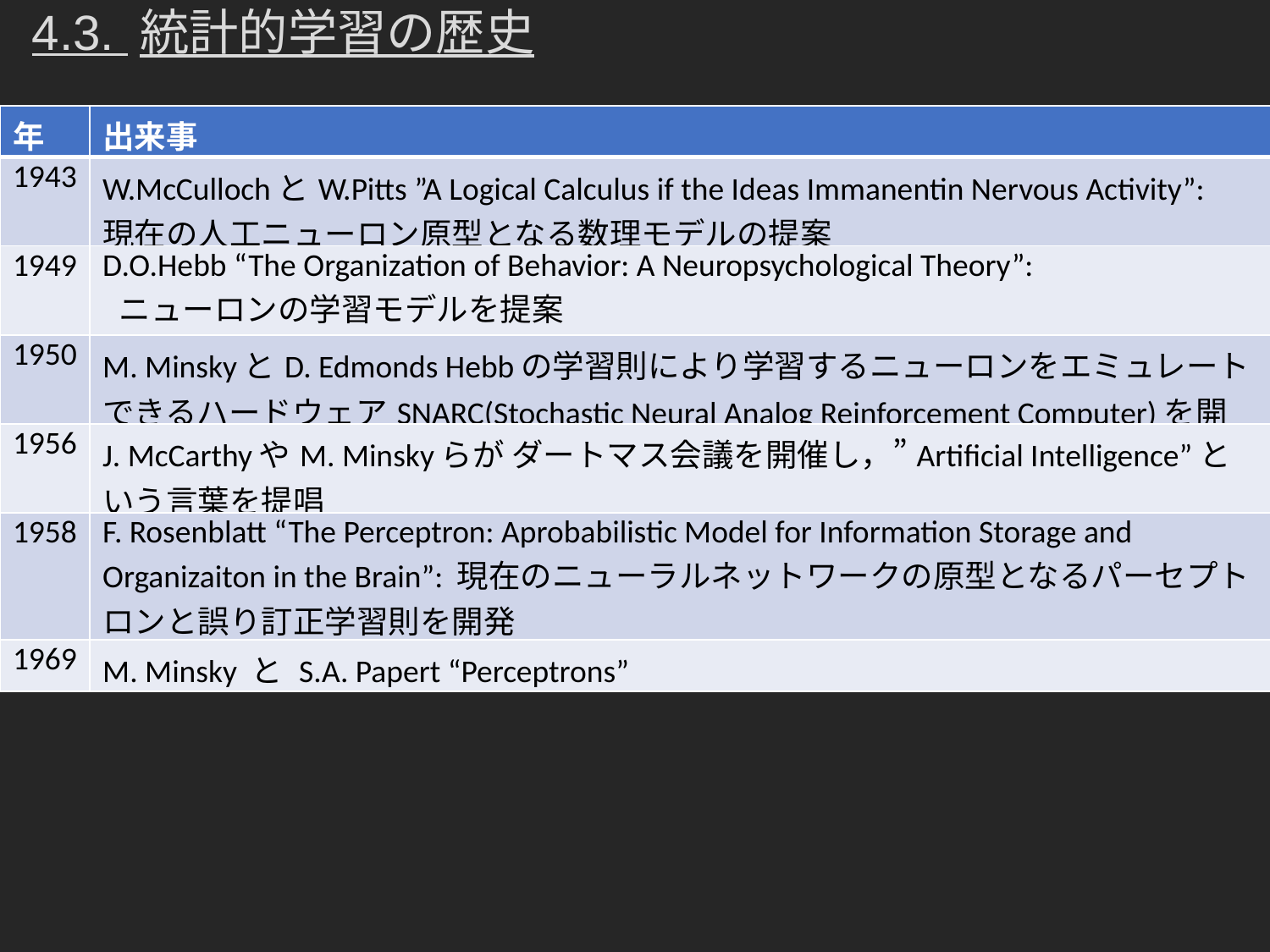

4.3. 統計的学習の歴史
| 年 | 出来事 |
| --- | --- |
| 1943 | W.McCullochとW.Pitts ”A Logical Calculus if the Ideas Immanentin Nervous Activity”: 現在の人工ニューロン原型となる数理モデルの提案 |
| 1949 | D.O.Hebb “The Organization of Behavior: A Neuropsychological Theory”: ニューロンの学習モデルを提案 |
| 1950 | M. MinskyとD. Edmonds Hebbの学習則により学習するニューロンをエミュレート できるハードウェアSNARC(Stochastic Neural Analog Reinforcement Computer)を開発 |
| 1956 | J. McCarthyやM. Minskyらが ダートマス会議を開催し，”Artificial Intelligence”という言葉を提唱 |
| 1958 | F. Rosenblatt “The Perceptron: Aprobabilistic Model for Information Storage and Organizaiton in the Brain”: 現在のニューラルネットワークの原型となるパーセプトロンと誤り訂正学習則を開発 |
| 1969 | M. Minsky と S.A. Papert “Perceptrons” |